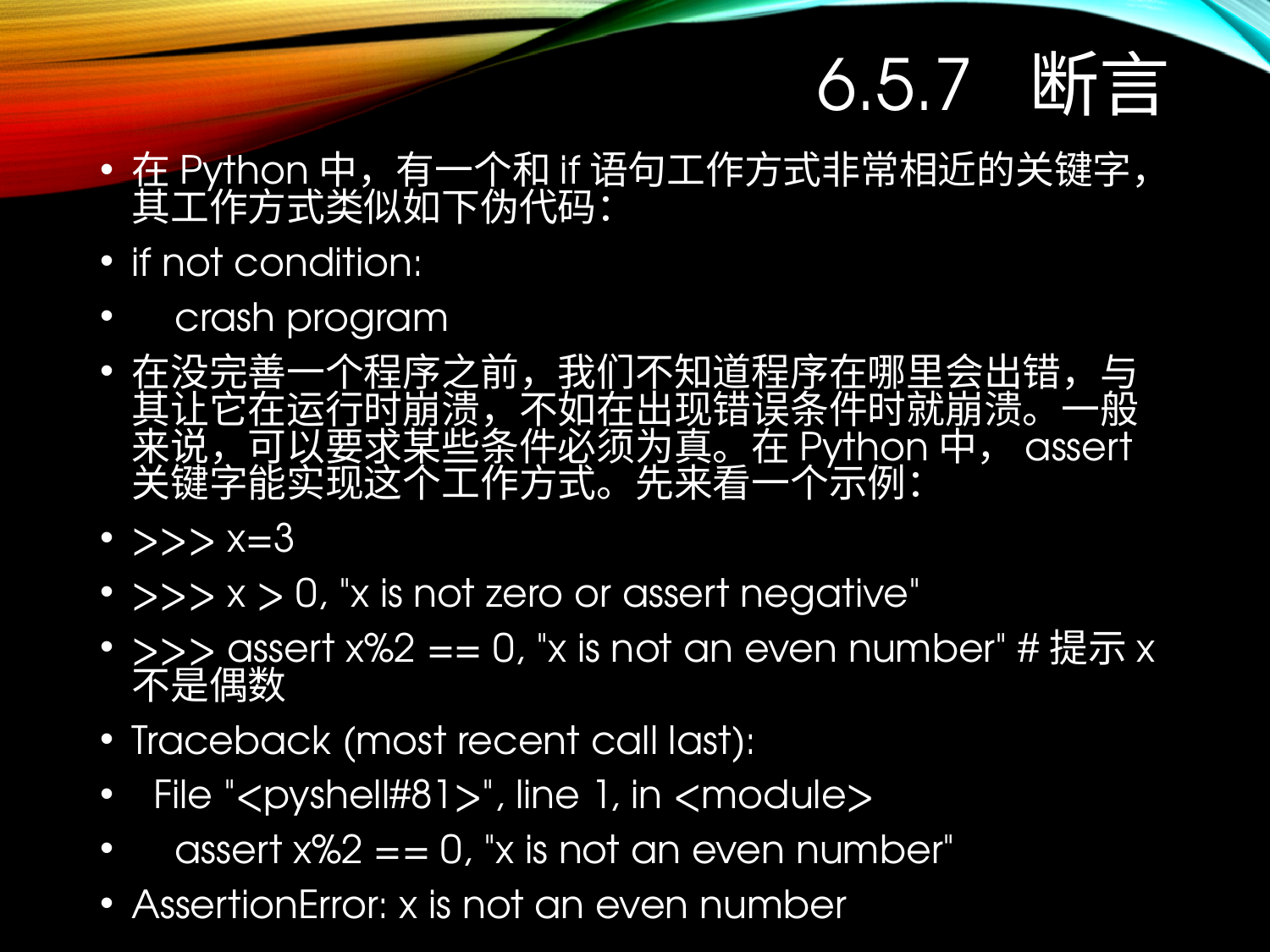

# 6.5.7  断言
在Python中，有一个和if语句工作方式非常相近的关键字，其工作方式类似如下伪代码：
if not condition:
    crash program
在没完善一个程序之前，我们不知道程序在哪里会出错，与其让它在运行时崩溃，不如在出现错误条件时就崩溃。一般来说，可以要求某些条件必须为真。在Python中，assert关键字能实现这个工作方式。先来看一个示例：
>>> x=3
>>> x > 0, "x is not zero or assert negative"
>>> assert x%2 == 0, "x is not an even number" #提示x不是偶数
Traceback (most recent call last):
  File "<pyshell#81>", line 1, in <module>
    assert x%2 == 0, "x is not an even number"
AssertionError: x is not an even number